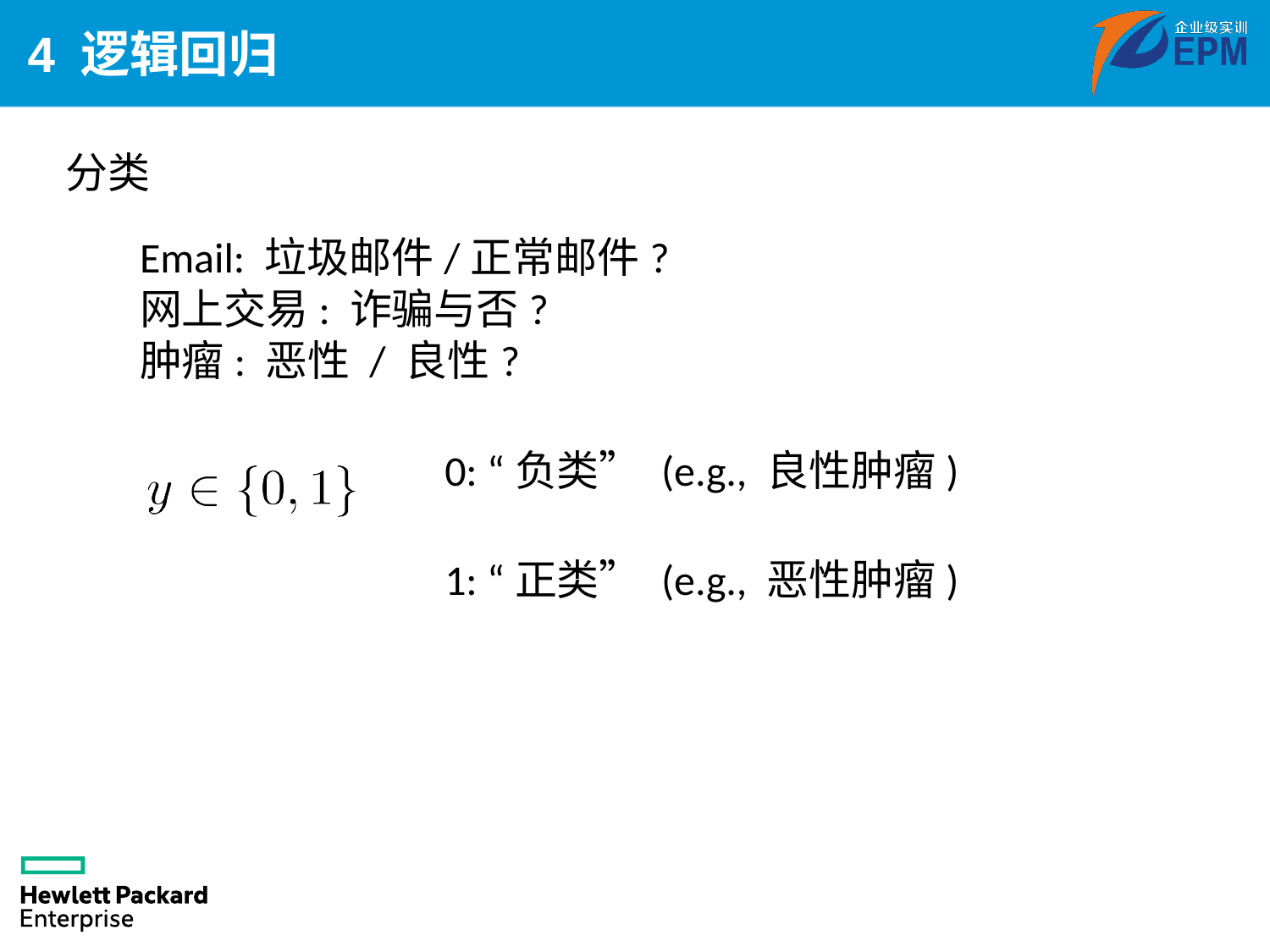

# 4 逻辑回归
分类
Email: 垃圾邮件/正常邮件?
网上交易: 诈骗与否?
肿瘤: 恶性 / 良性?
0: “负类” (e.g., 良性肿瘤)
1: “正类” (e.g., 恶性肿瘤)